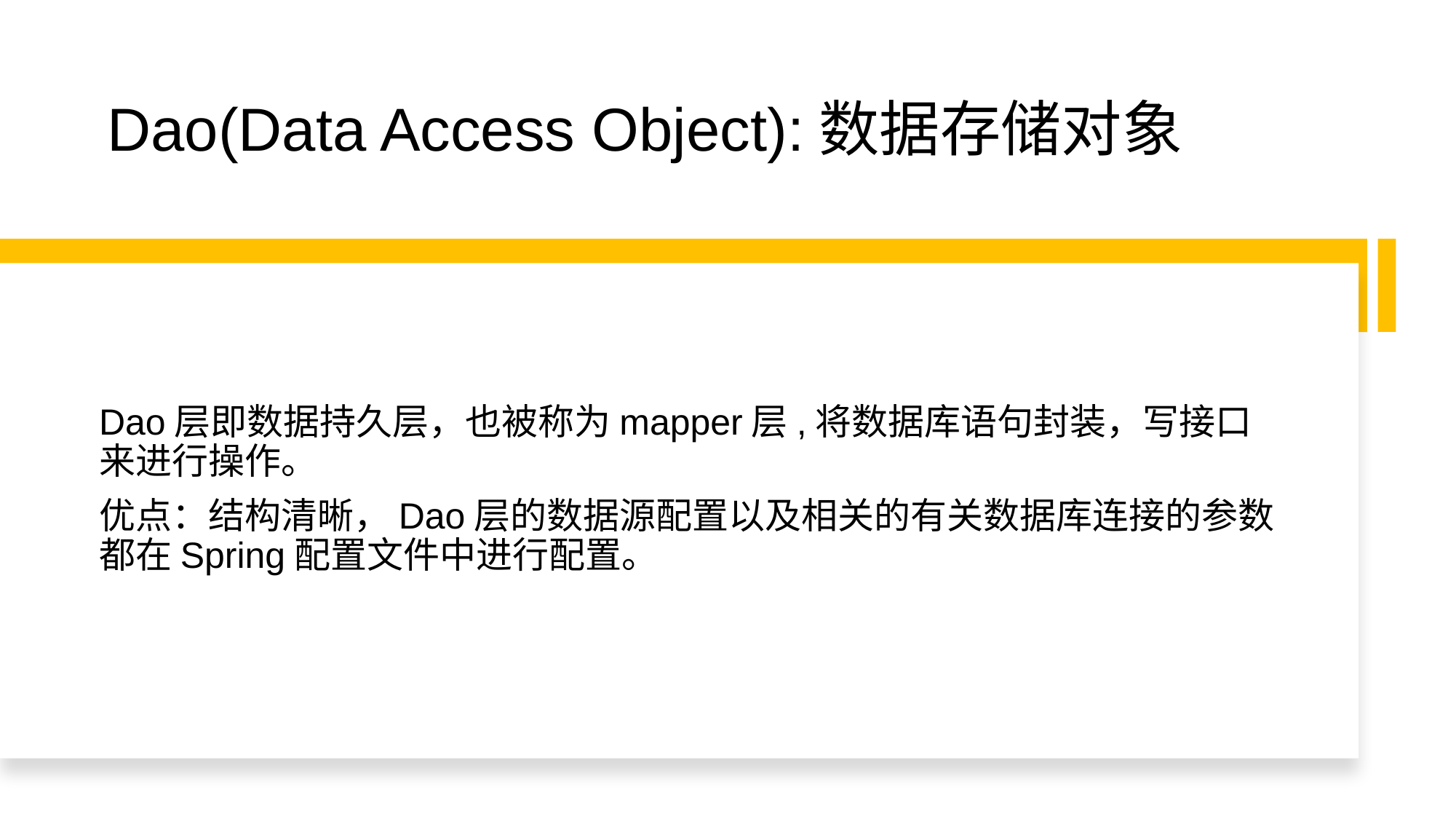

# Dao(Data Access Object):数据存储对象

Dao层即数据持久层，也被称为mapper层,将数据库语句封装，写接口来进行操作。
优点：结构清晰，Dao层的数据源配置以及相关的有关数据库连接的参数都在Spring配置文件中进行配置。